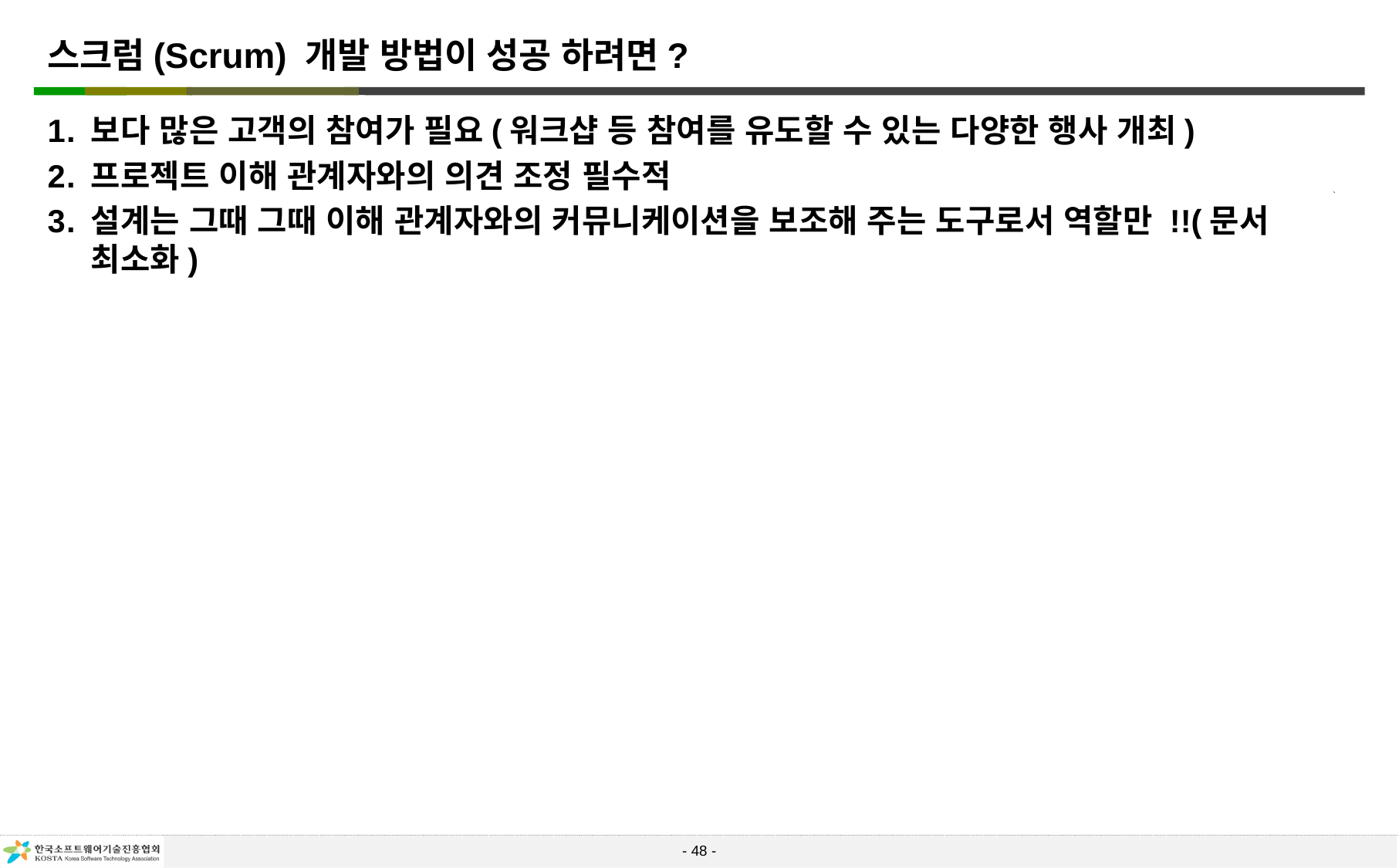

# 스크럼(Scrum) 개발 방법이 성공 하려면?
보다 많은 고객의 참여가 필요(워크샵 등 참여를 유도할 수 있는 다양한 행사 개최)
프로젝트 이해 관계자와의 의견 조정 필수적
설계는 그때 그때 이해 관계자와의 커뮤니케이션을 보조해 주는 도구로서 역할만 !!(문서  최소화)